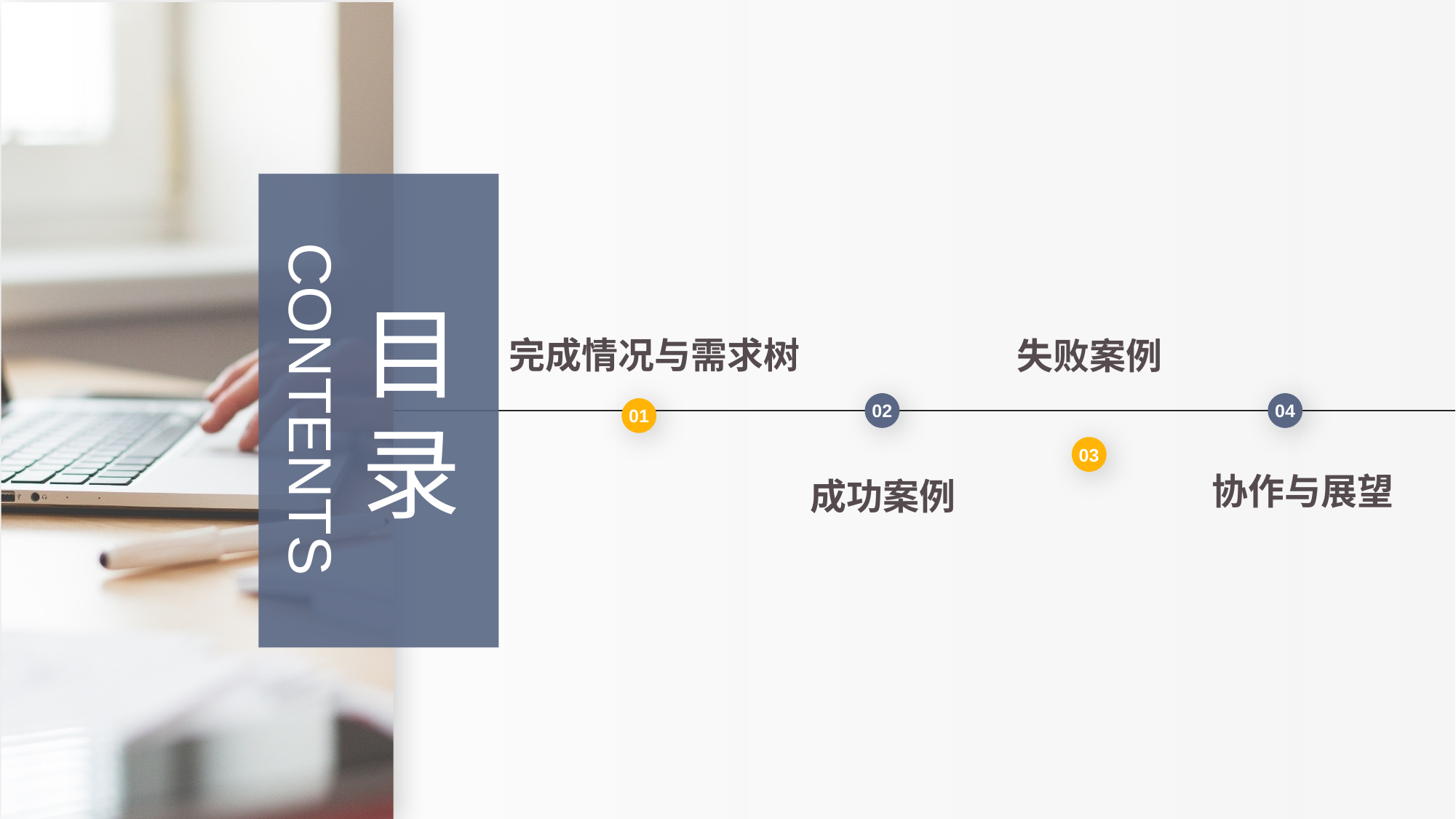

目
录
完成情况与需求树
01
失败案例
03
contents
02
成功案例
04
协作与展望